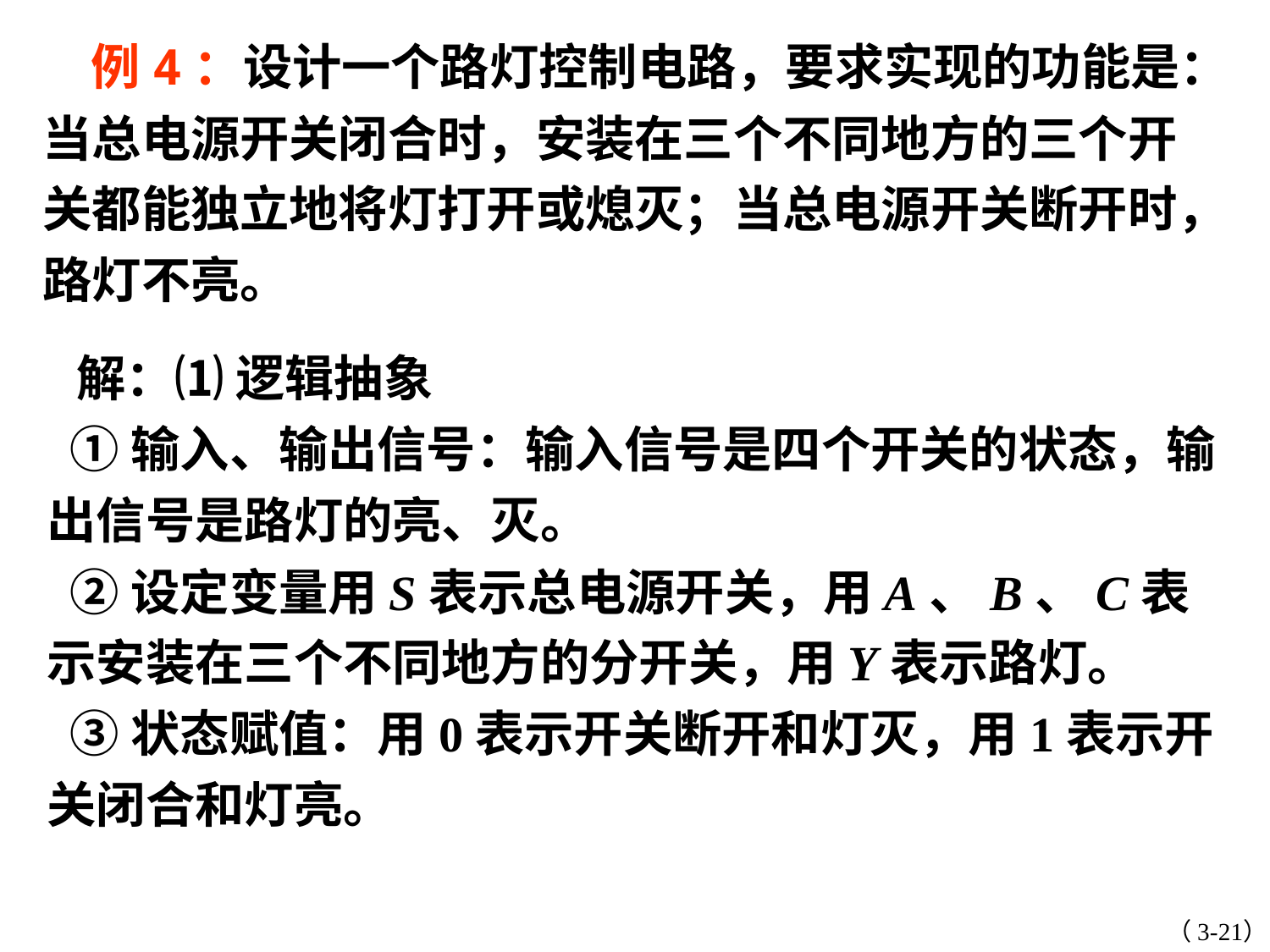

例4：设计一个路灯控制电路，要求实现的功能是：当总电源开关闭合时，安装在三个不同地方的三个开关都能独立地将灯打开或熄灭；当总电源开关断开时，路灯不亮。
  解：⑴ 逻辑抽象
  ①输入、输出信号：输入信号是四个开关的状态，输出信号是路灯的亮、灭。
  ②设定变量用S表示总电源开关，用A、B、C表示安装在三个不同地方的分开关，用Y表示路灯。
  ③状态赋值：用0表示开关断开和灯灭，用1表示开关闭合和灯亮。
（3-21）